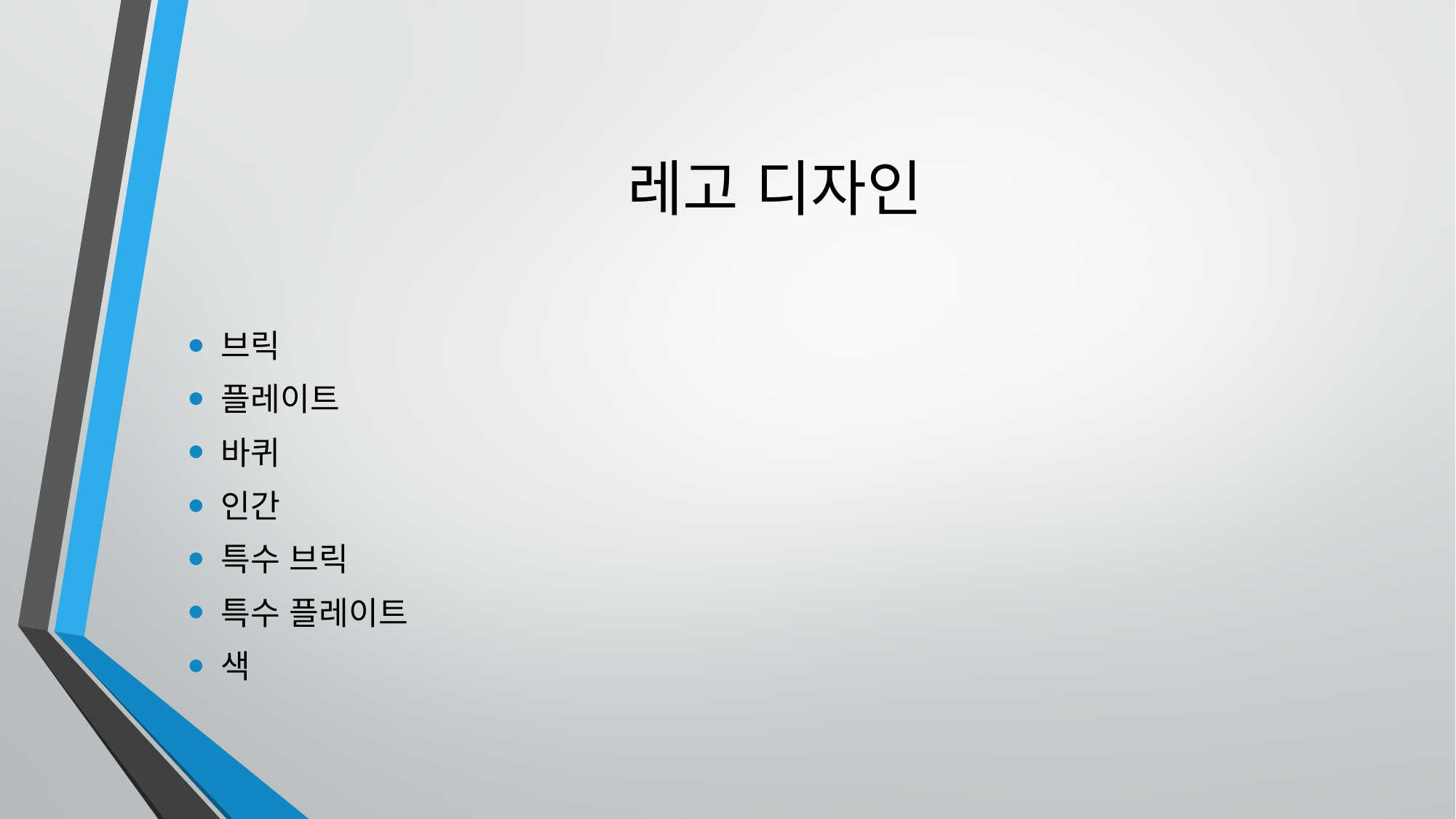

# 레고 디자인
브릭
플레이트
바퀴
인간
특수 브릭
특수 플레이트
색